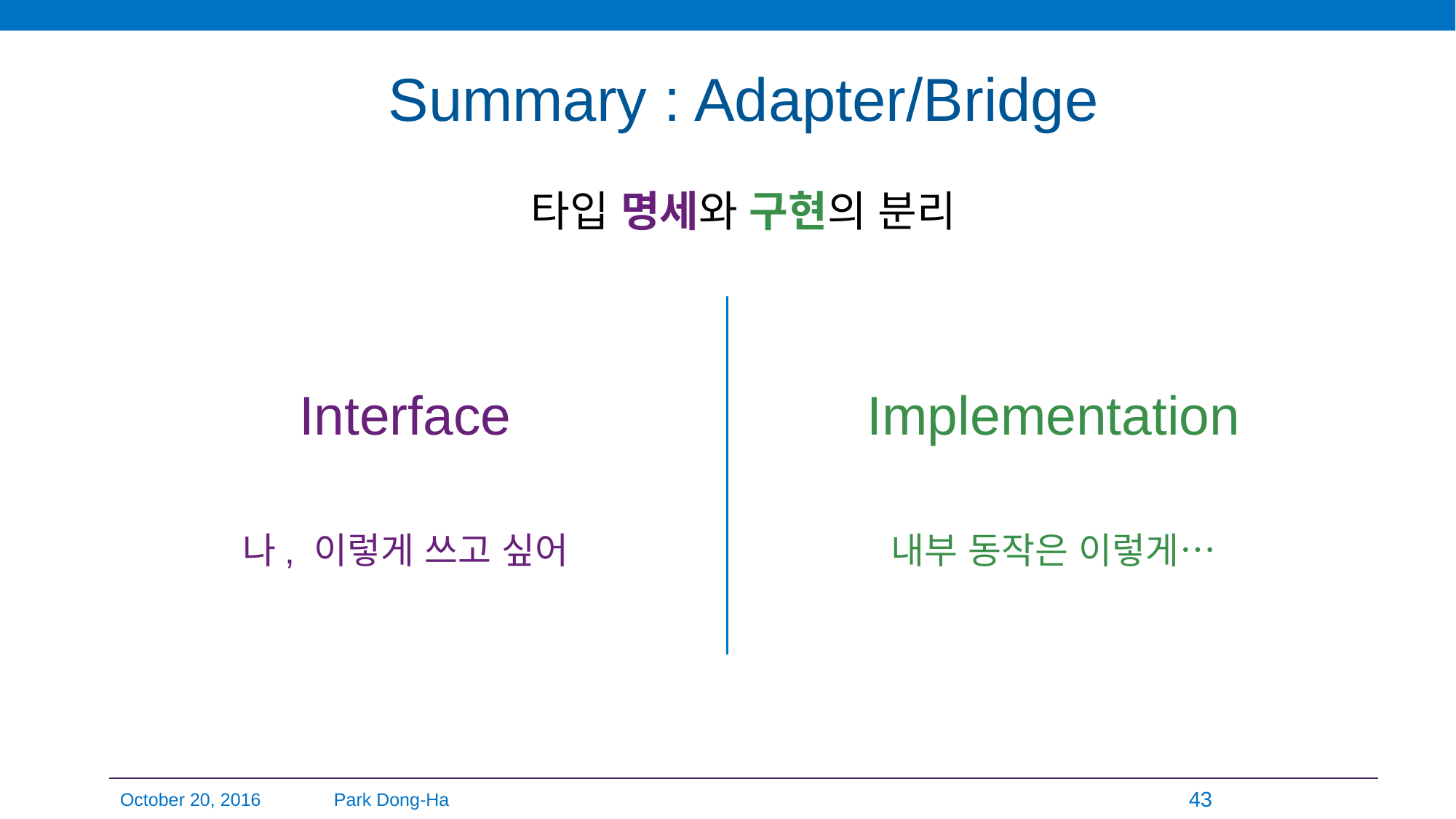

# Summary : Adapter/Bridge
타입 명세와 구현의 분리
Interface
Implementation
나, 이렇게 쓰고 싶어
내부 동작은 이렇게…
Park Dong-Ha
43